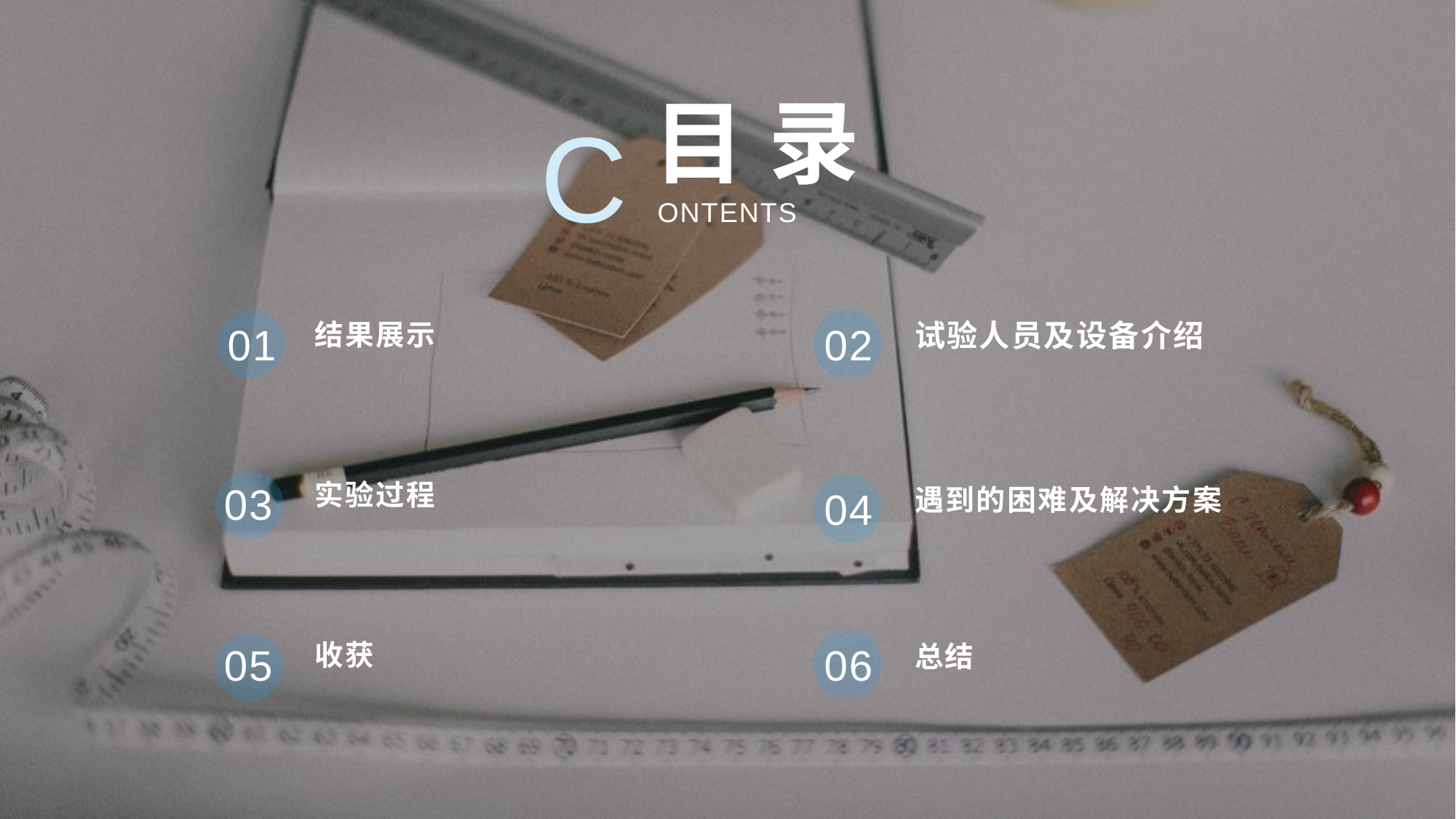

目 录
C
ONTENTS

结果展示
试验人员及设备介绍
01
02
实验过程

03

遇到的困难及解决方案
04

收获
05
06

总结